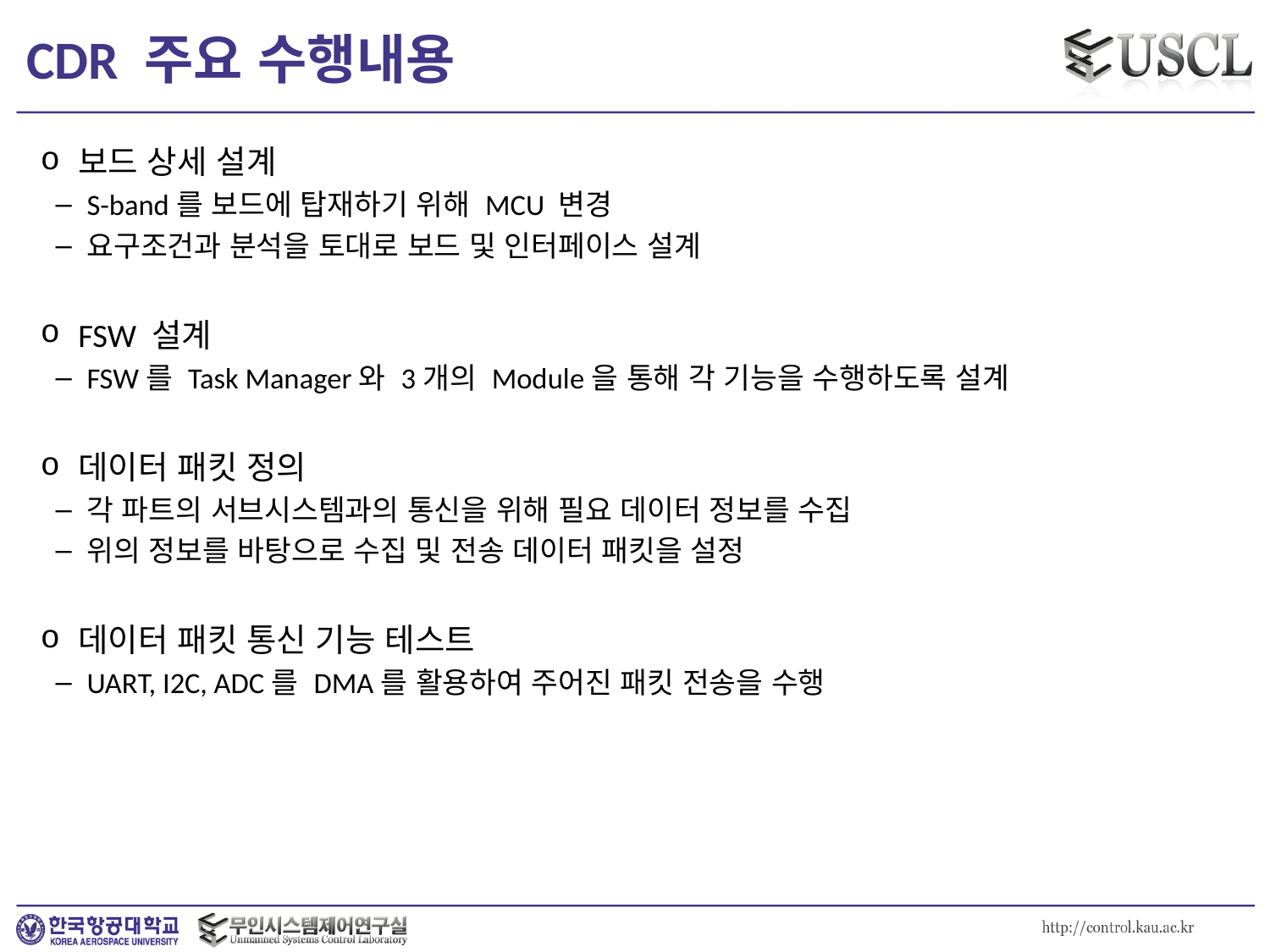

# CDR 주요 수행내용
보드 상세 설계
S-band를 보드에 탑재하기 위해 MCU 변경
요구조건과 분석을 토대로 보드 및 인터페이스 설계

FSW 설계
FSW를 Task Manager와 3개의 Module을 통해 각 기능을 수행하도록 설계

데이터 패킷 정의
각 파트의 서브시스템과의 통신을 위해 필요 데이터 정보를 수집
위의 정보를 바탕으로 수집 및 전송 데이터 패킷을 설정

데이터 패킷 통신 기능 테스트
UART, I2C, ADC를 DMA를 활용하여 주어진 패킷 전송을 수행